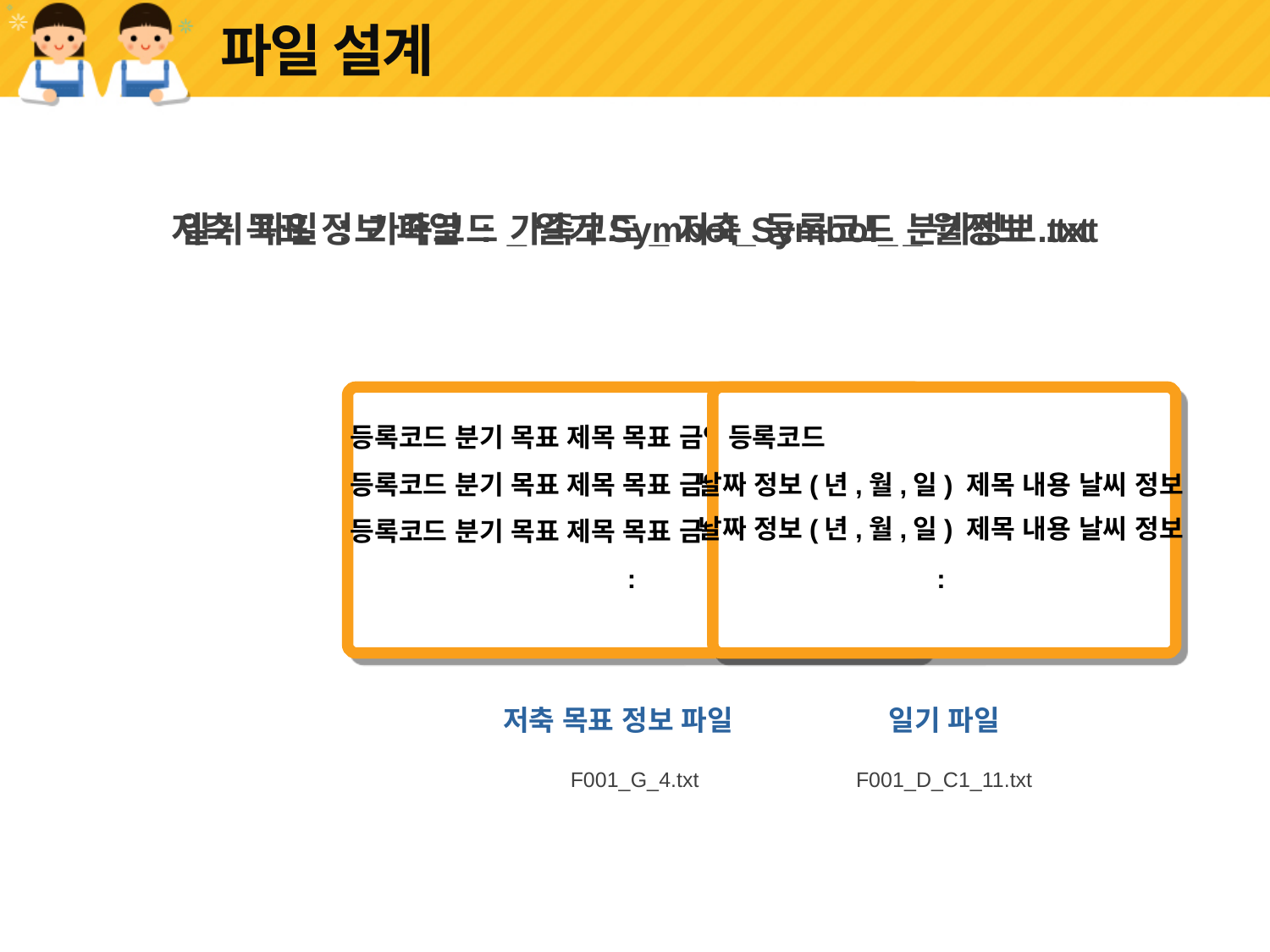

# 파일 설계
저축 목표 정보 파일 : 가족코드_저축Symbol_분기정보.txt
일기 파일 : 가족코드_일기Symbol_등록코드_월정보.txt

등록코드 분기 목표 제목 목표 금액 시작기간 달성율
등록코드 분기 목표 제목 목표 금액 시작기간 달성율
등록코드 분기 목표 제목 목표 금액 시작기간 달성율
:
저축 목표 정보 파일
F001_G_4.txt

등록코드
날짜 정보(년,월,일) 제목 내용 날씨 정보
날짜 정보(년,월,일) 제목 내용 날씨 정보
:
일기 파일
F001_D_C1_11.txt